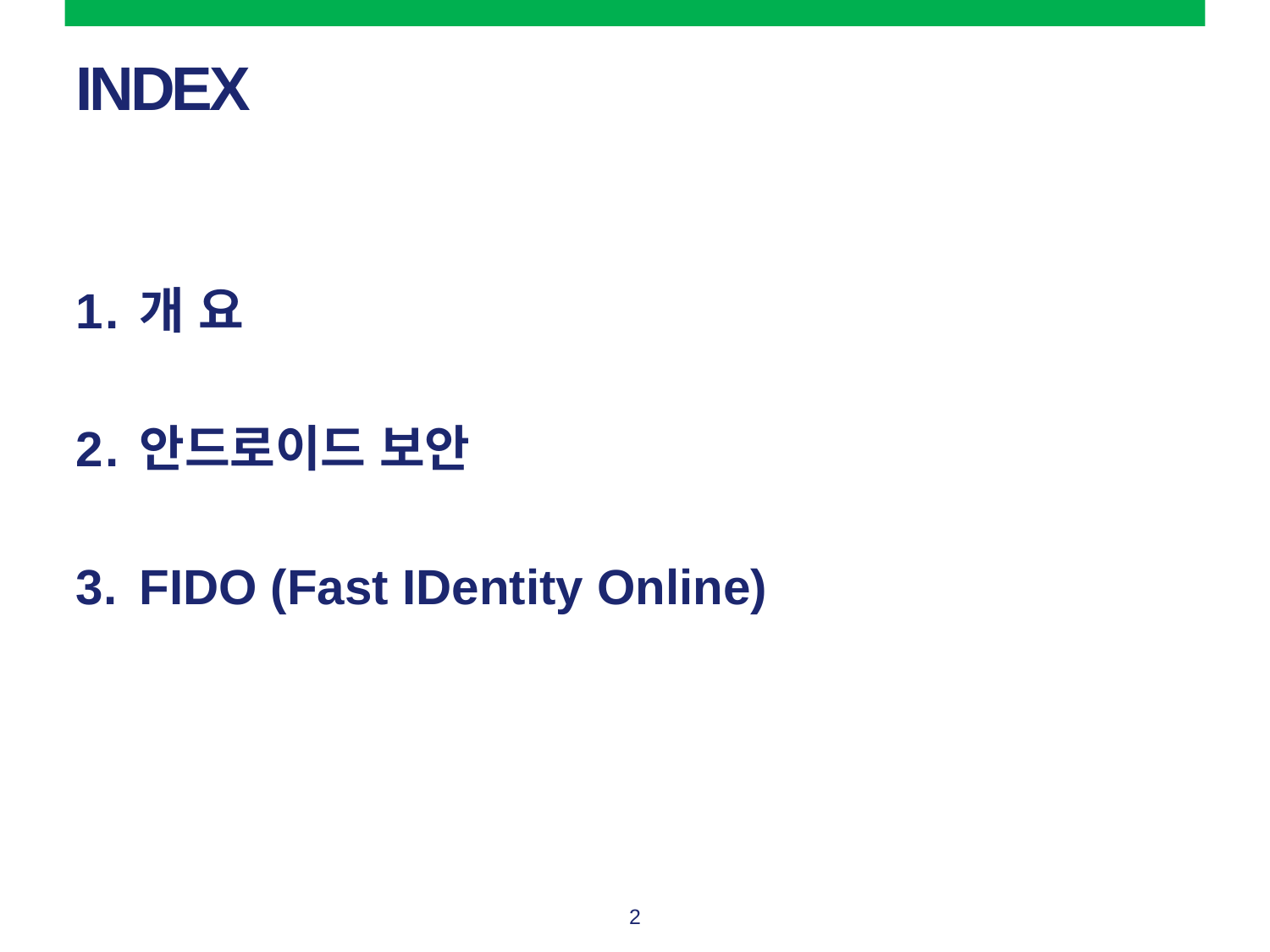

# INDEX
개 요

안드로이드 보안

FIDO (Fast IDentity Online)

2